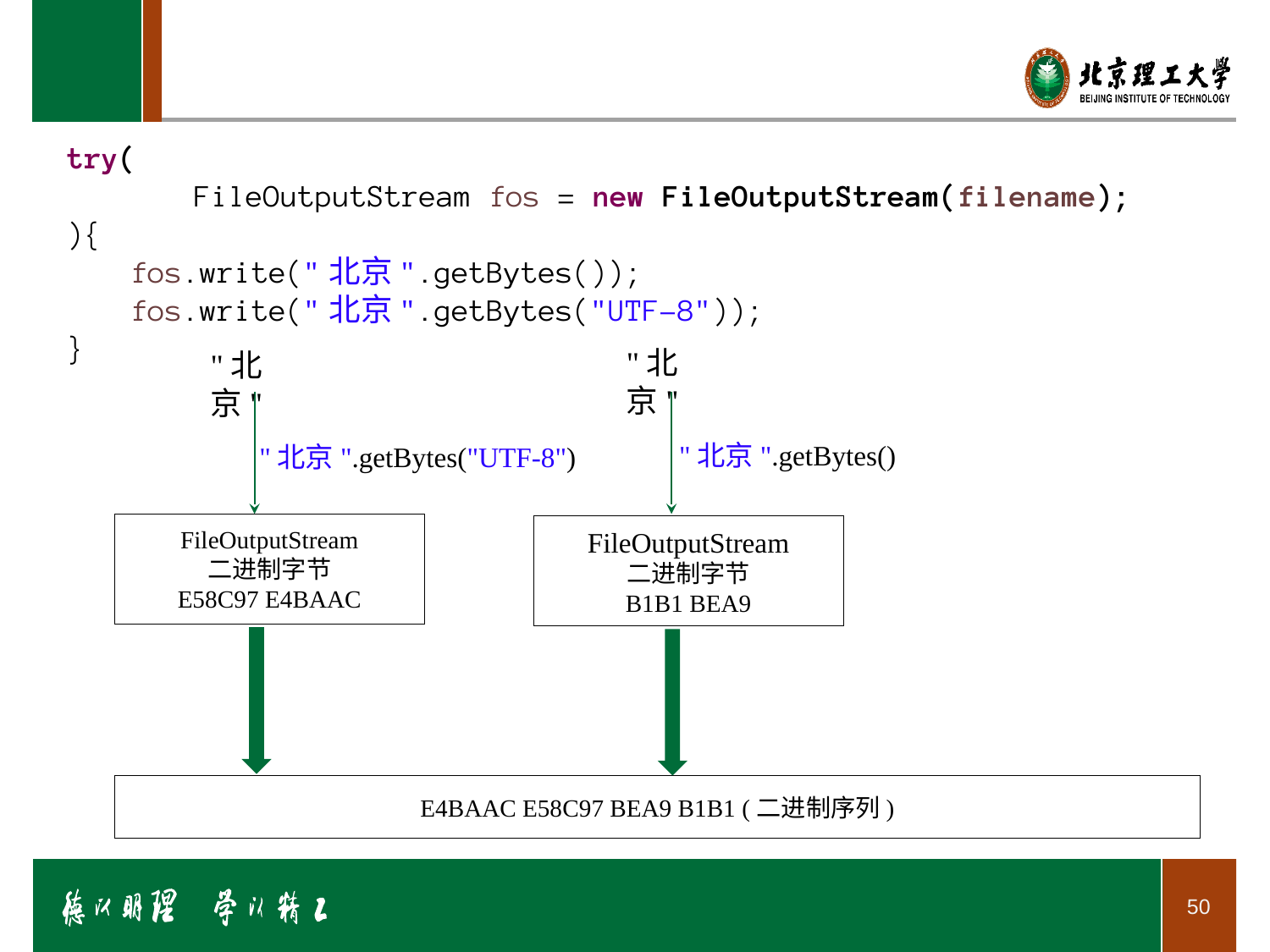

#
try(
	FileOutputStream fos = new FileOutputStream(filename);
){
fos.write("北京".getBytes());
fos.write("北京".getBytes("UTF-8"));
}
"北京"
"北京"
"北京".getBytes()
"北京".getBytes("UTF-8")
FileOutputStream
二进制字节
E58C97 E4BAAC
FileOutputStream
二进制字节
B1B1 BEA9

E4BAAC E58C97 BEA9 B1B1 (二进制序列)